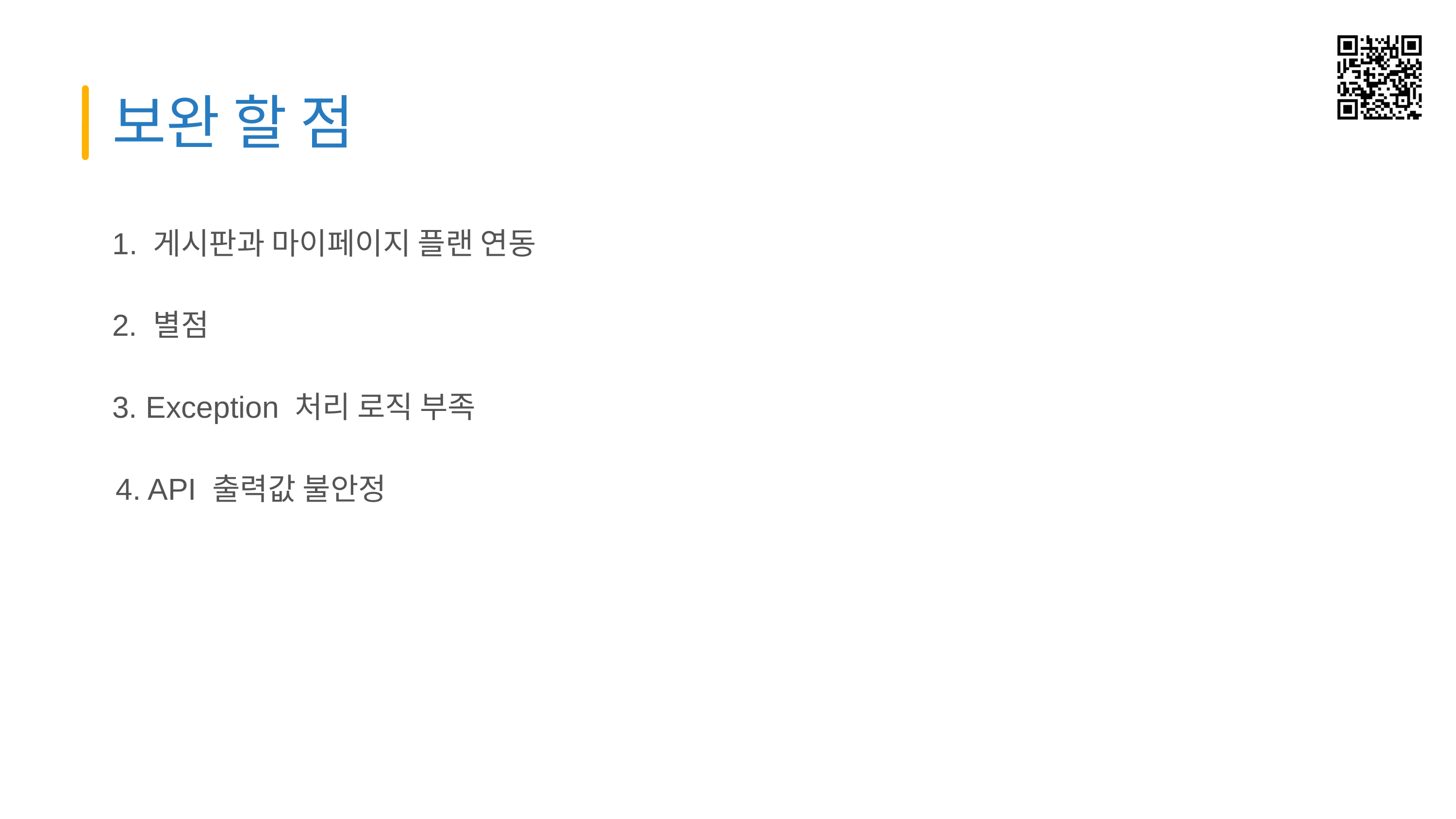

보완 할 점
1. 게시판과 마이페이지 플랜 연동
2. 별점
3. Exception 처리 로직 부족
4. API 출력값 불안정